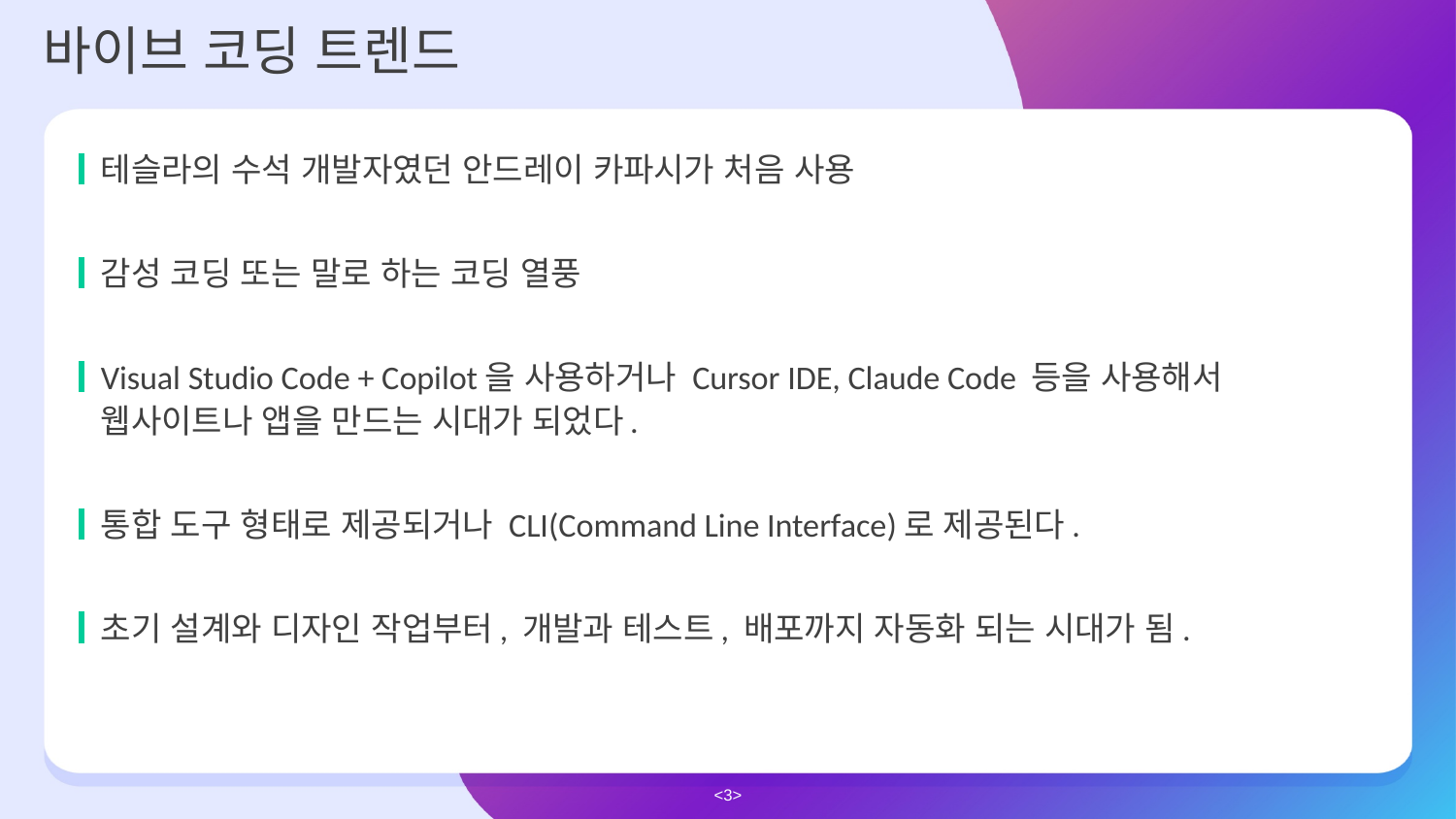

바이브 코딩 트렌드
테슬라의 수석 개발자였던 안드레이 카파시가 처음 사용

감성 코딩 또는 말로 하는 코딩 열풍

Visual Studio Code + Copilot을 사용하거나 Cursor IDE, Claude Code 등을 사용해서 웹사이트나 앱을 만드는 시대가 되었다.

통합 도구 형태로 제공되거나 CLI(Command Line Interface)로 제공된다.

초기 설계와 디자인 작업부터, 개발과 테스트, 배포까지 자동화 되는 시대가 됨.